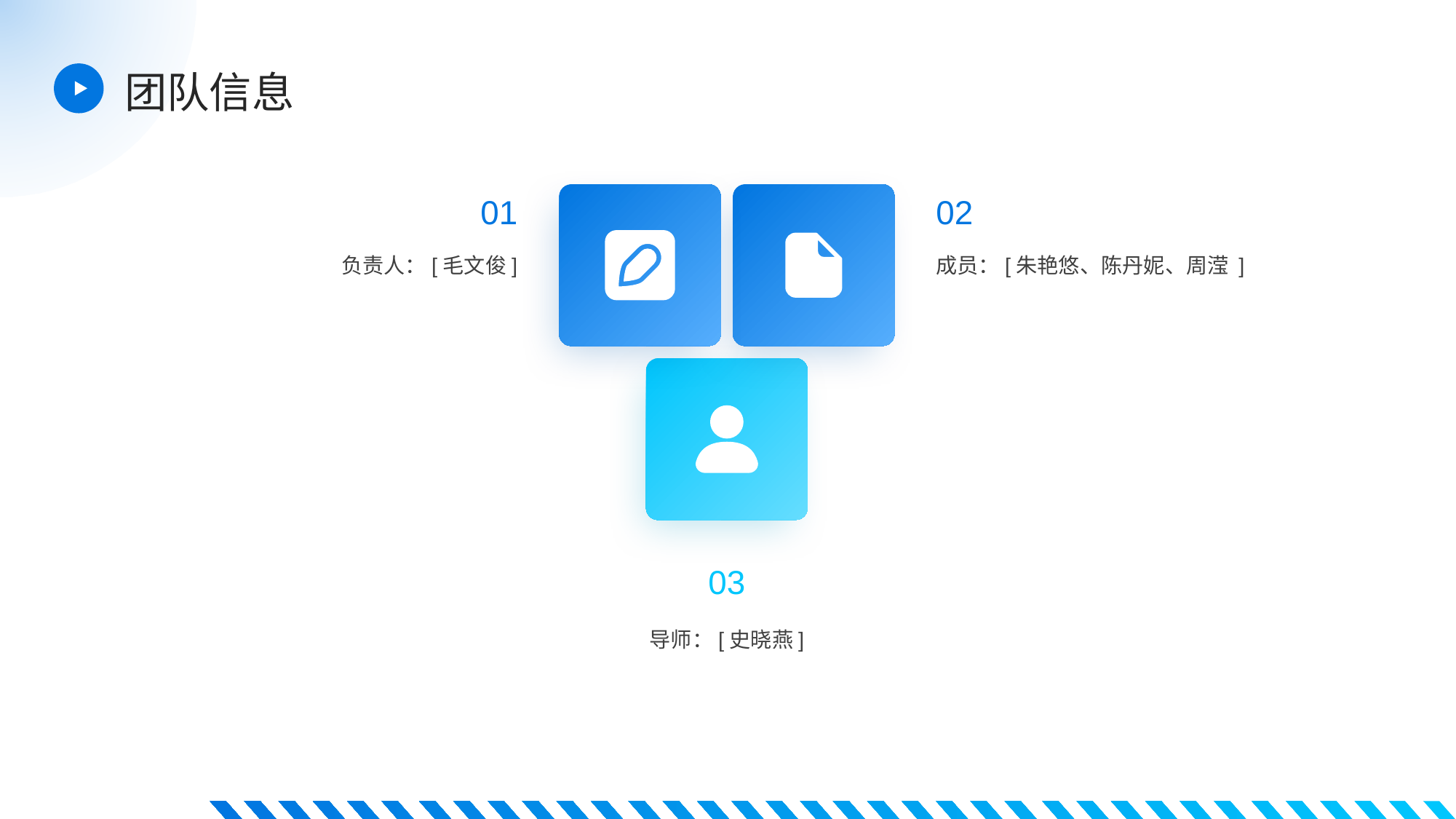

团队信息

01
02

负责人：[毛文俊]
成员：[朱艳悠、陈丹妮、周滢 ]

03
导师：[史晓燕]